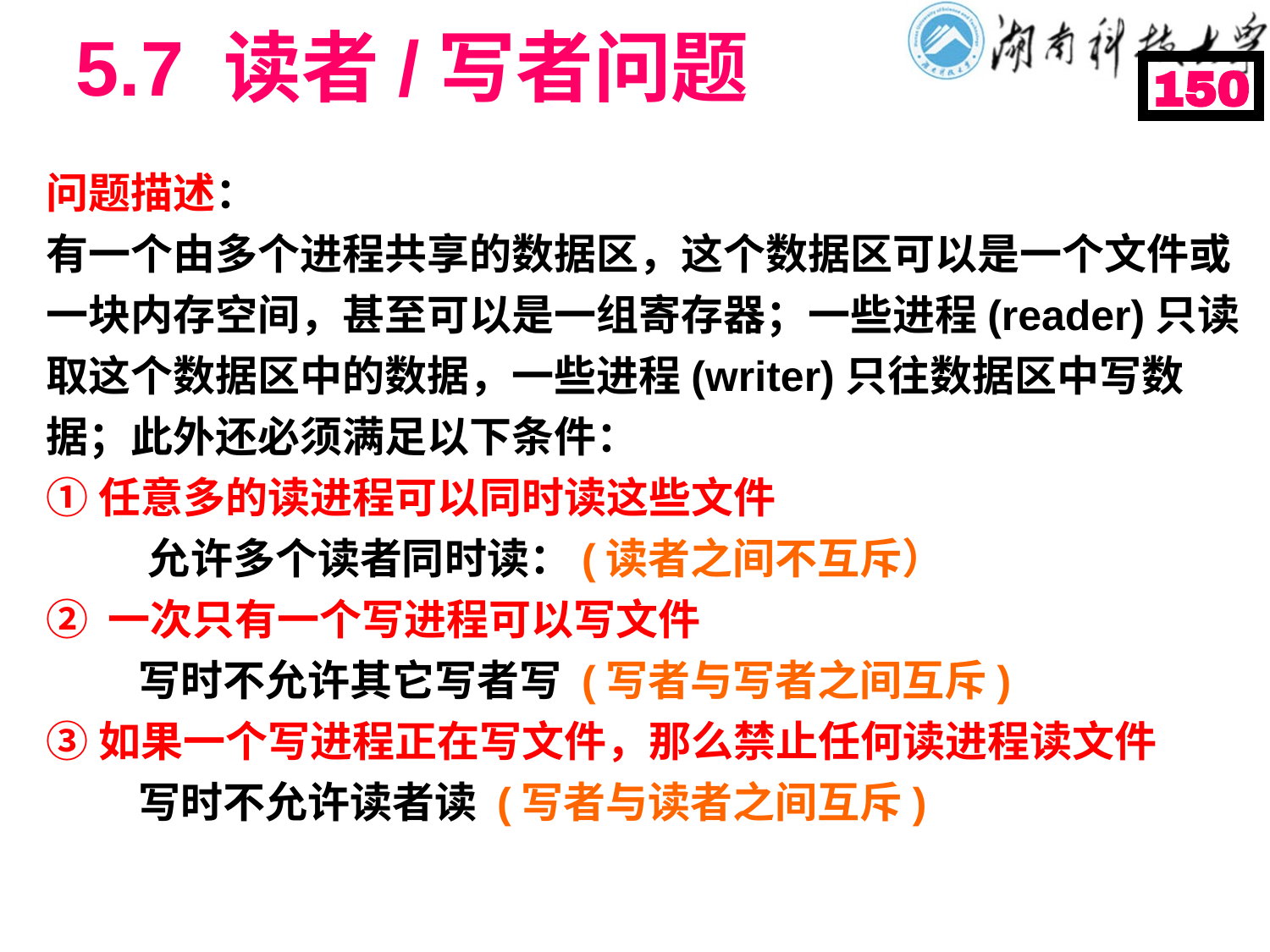

# 5.7 读者/写者问题
150
问题描述：
有一个由多个进程共享的数据区，这个数据区可以是一个文件或一块内存空间，甚至可以是一组寄存器；一些进程(reader)只读取这个数据区中的数据，一些进程(writer)只往数据区中写数据；此外还必须满足以下条件：
①任意多的读进程可以同时读这些文件
   允许多个读者同时读：(读者之间不互斥）
② 一次只有一个写进程可以写文件
  写时不允许其它写者写 (写者与写者之间互斥)
③如果一个写进程正在写文件，那么禁止任何读进程读文件
  写时不允许读者读 (写者与读者之间互斥)